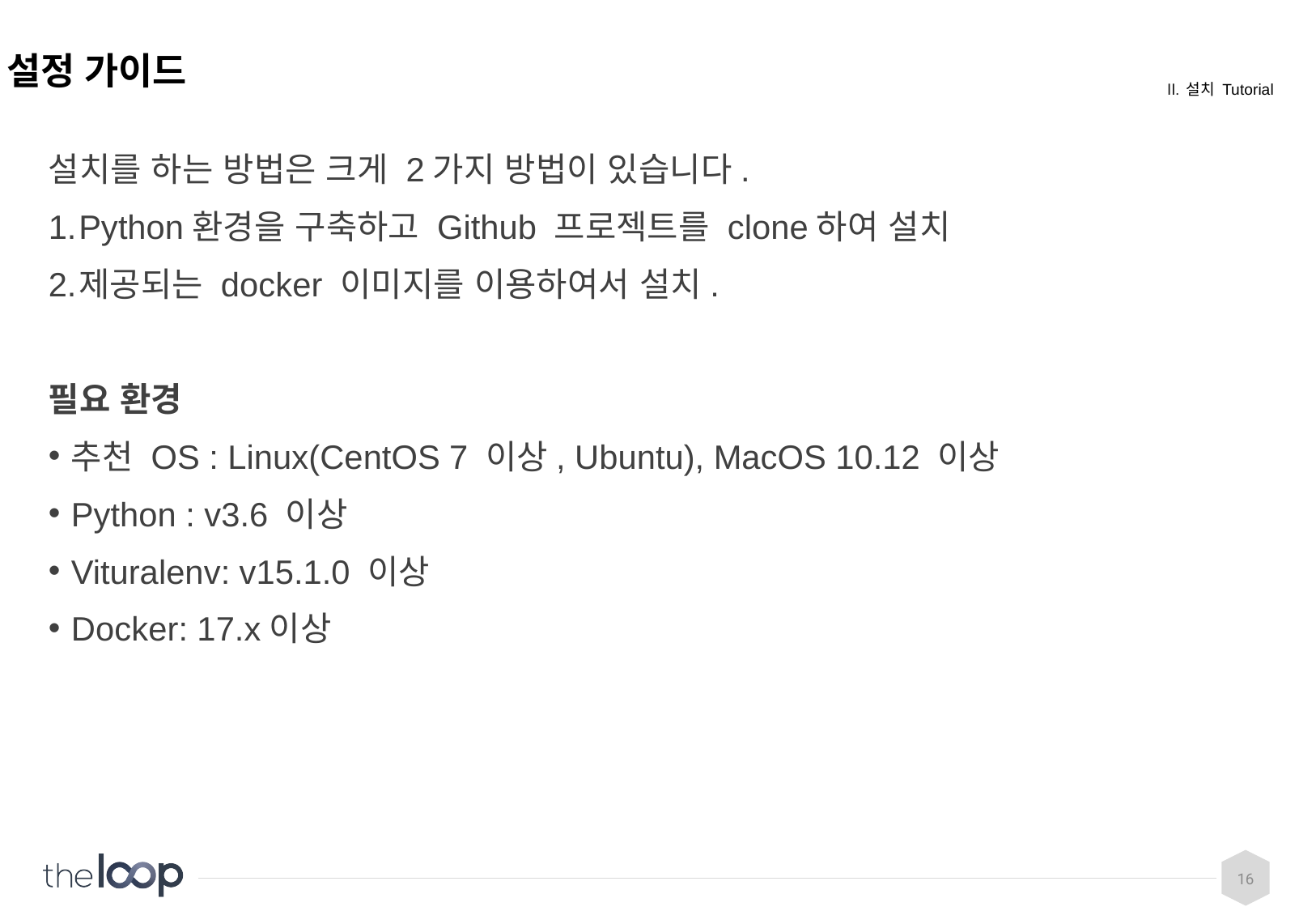

# 설정 가이드
II. 설치 Tutorial

설치를 하는 방법은 크게 2가지 방법이 있습니다.
Python환경을 구축하고 Github 프로젝트를 clone하여 설치
제공되는 docker 이미지를 이용하여서 설치.

필요 환경
추천 OS : Linux(CentOS 7 이상, Ubuntu), MacOS 10.12 이상
Python : v3.6 이상
Vituralenv: v15.1.0 이상
Docker: 17.x이상

16